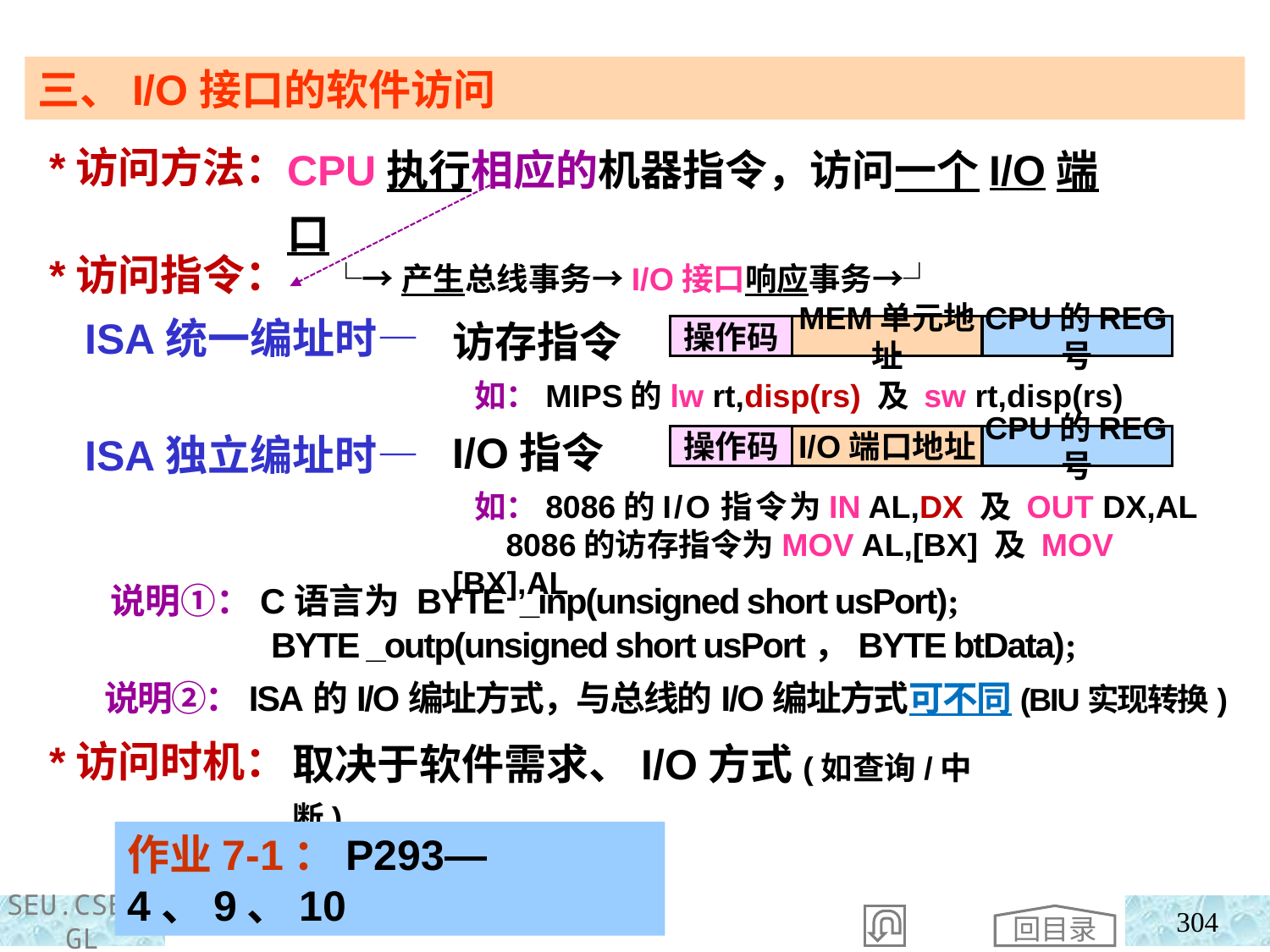

三、I/O接口的软件访问
 *访问方法：

 *访问指令：
    ISA统一编址时—

    ISA独立编址时—

 *访问时机：
CPU执行相应的机器指令，访问一个I/O端口
      └→产生总线事务→I/O接口响应事务→┘
访存指令
  如：MIPS的lw rt,disp(rs) 及 sw rt,disp(rs)
I/O指令
  如：8086的I/O指令为IN AL,DX 及 OUT DX,AL
      8086的访存指令为MOV AL,[BX] 及 MOV [BX],AL
操作码
MEM单元地址
CPU的REG号
操作码
I/O端口地址
CPU的REG号
        说明①：C语言为 BYTE  _inp(unsigned short usPort);
                        BYTE _outp(unsigned short usPort，BYTE btData);
         说明②：ISA的I/O编址方式，与总线的I/O编址方式可不同(BIU实现转换)
取决于软件需求、I/O方式(如查询/中断)
作业7-1：P293— 4、9、10
回目录
304